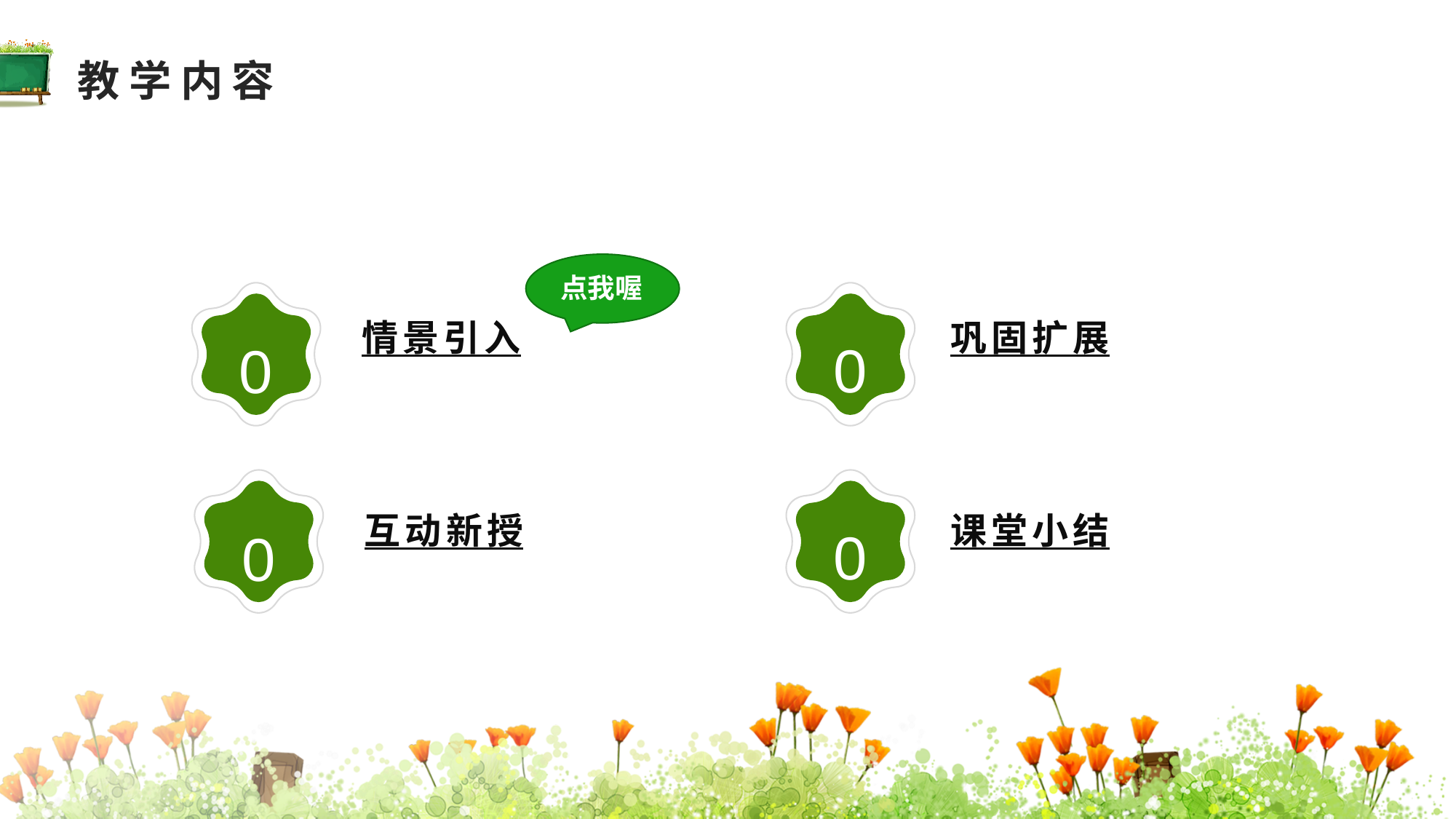

教学内容

点我喔

01

03

情景引入
巩固扩展

02

04
互动新授
课堂小结